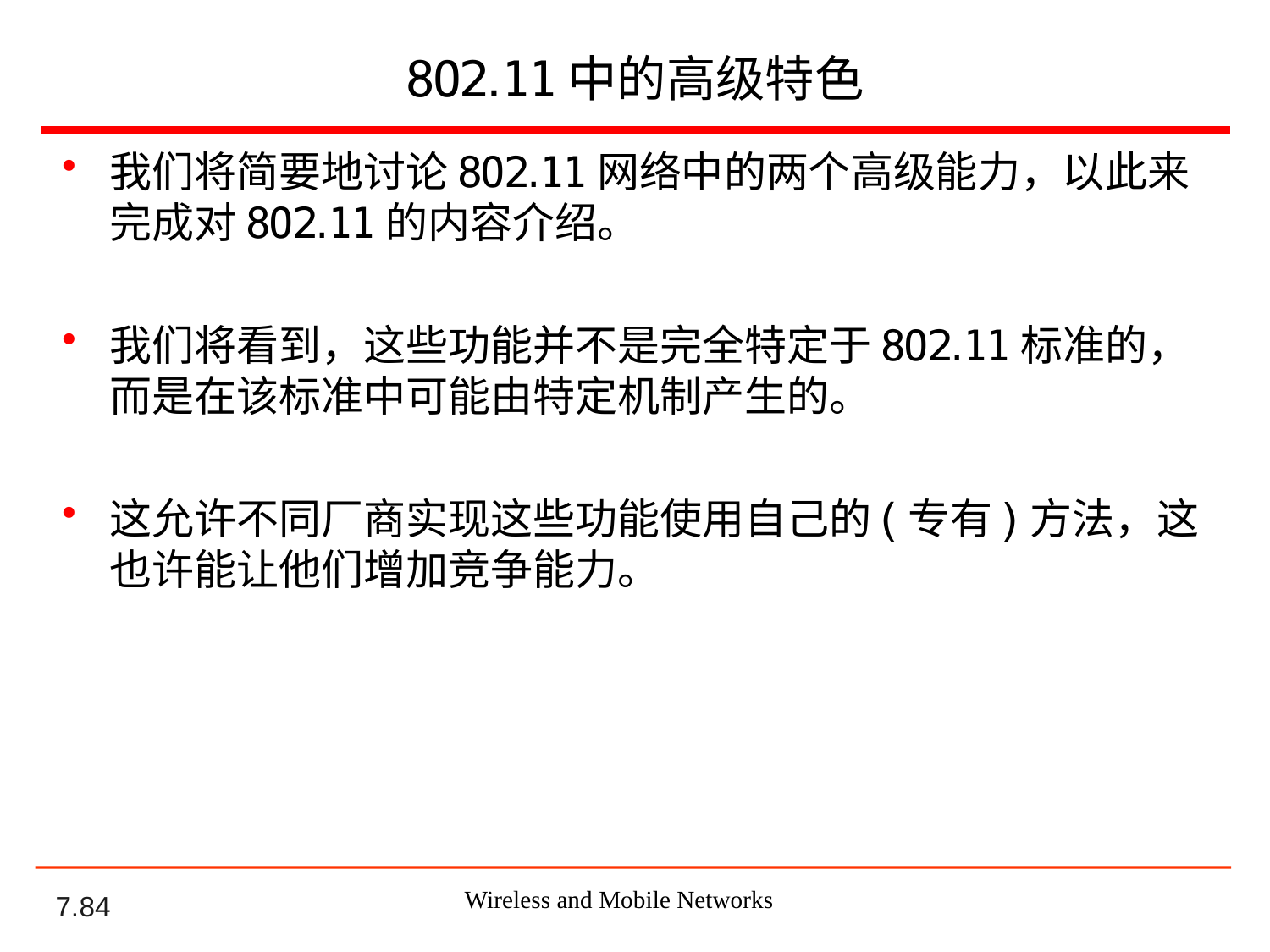

# 802.11中的高级特色
我们将简要地讨论802.11网络中的两个高级能力，以此来完成对802.11的内容介绍。

我们将看到，这些功能并不是完全特定于802.11标准的，而是在该标准中可能由特定机制产生的。

这允许不同厂商实现这些功能使用自己的(专有)方法，这也许能让他们增加竞争能力。